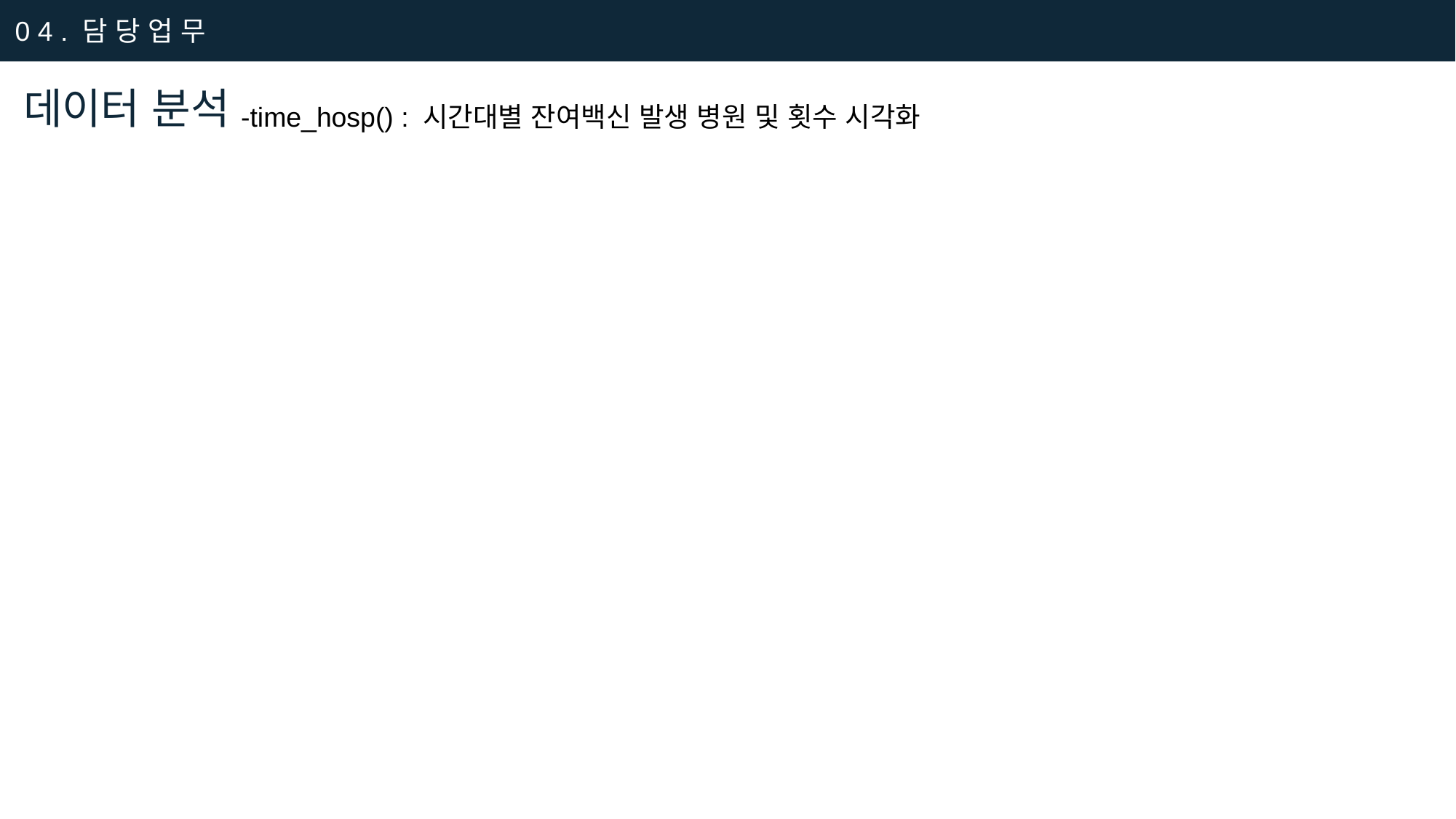

0 4 . 담 당 업 무
데이터 분석
-time_hosp() : 시간대별 잔여백신 발생 병원 및 횟수 시각화